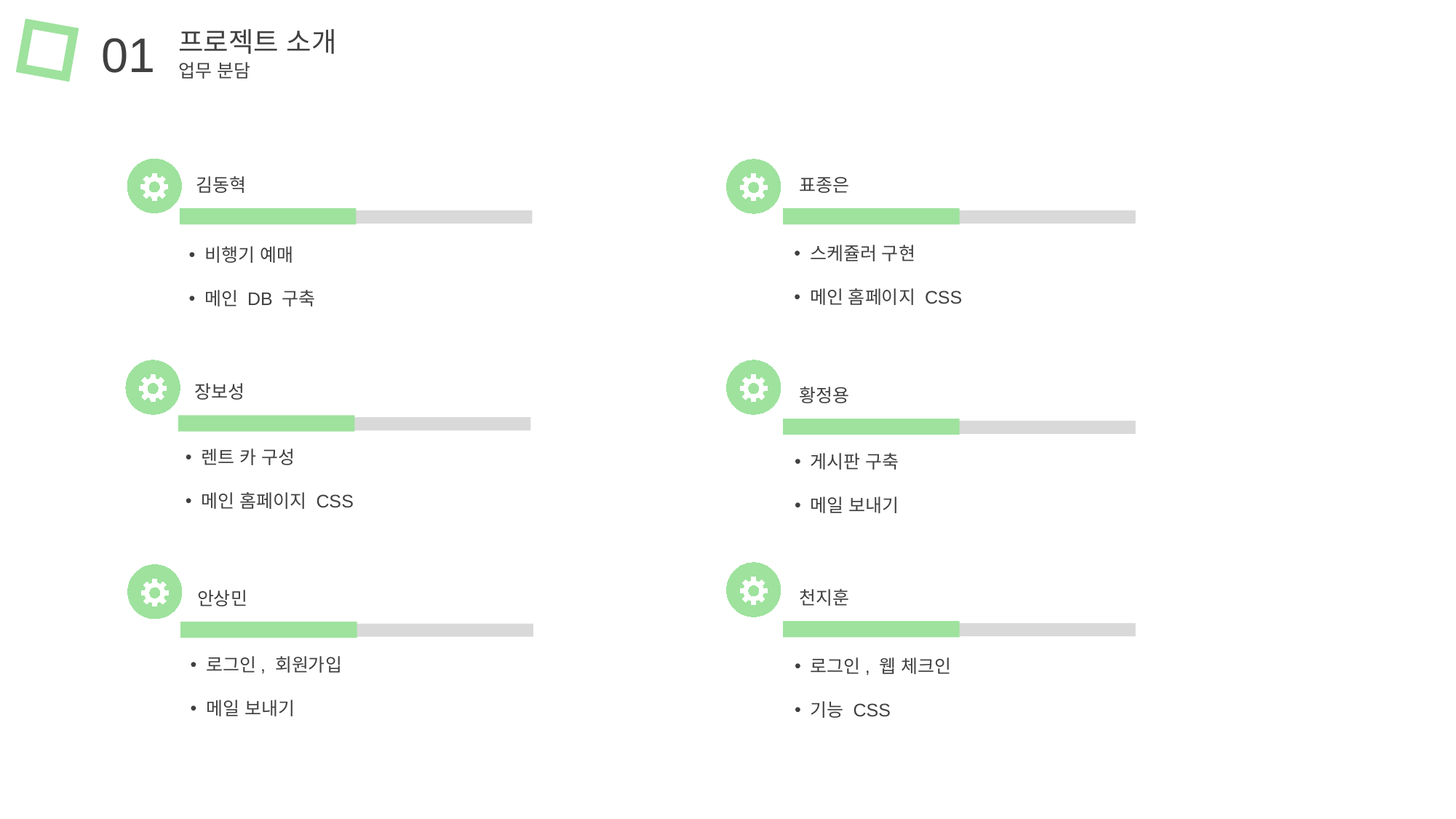

01
프로젝트 소개

업무 분담

김동혁
표종은

 스케쥴러 구현

 메인 홈페이지 CSS
 비행기 예매

 메인 DB 구축

장보성

황정용

 렌트 카 구성

 메인 홈페이지 CSS
 게시판 구축

 메일 보내기

천지훈

안상민

 로그인, 회원가입

 메일 보내기
 로그인, 웹 체크인

 기능 CSS